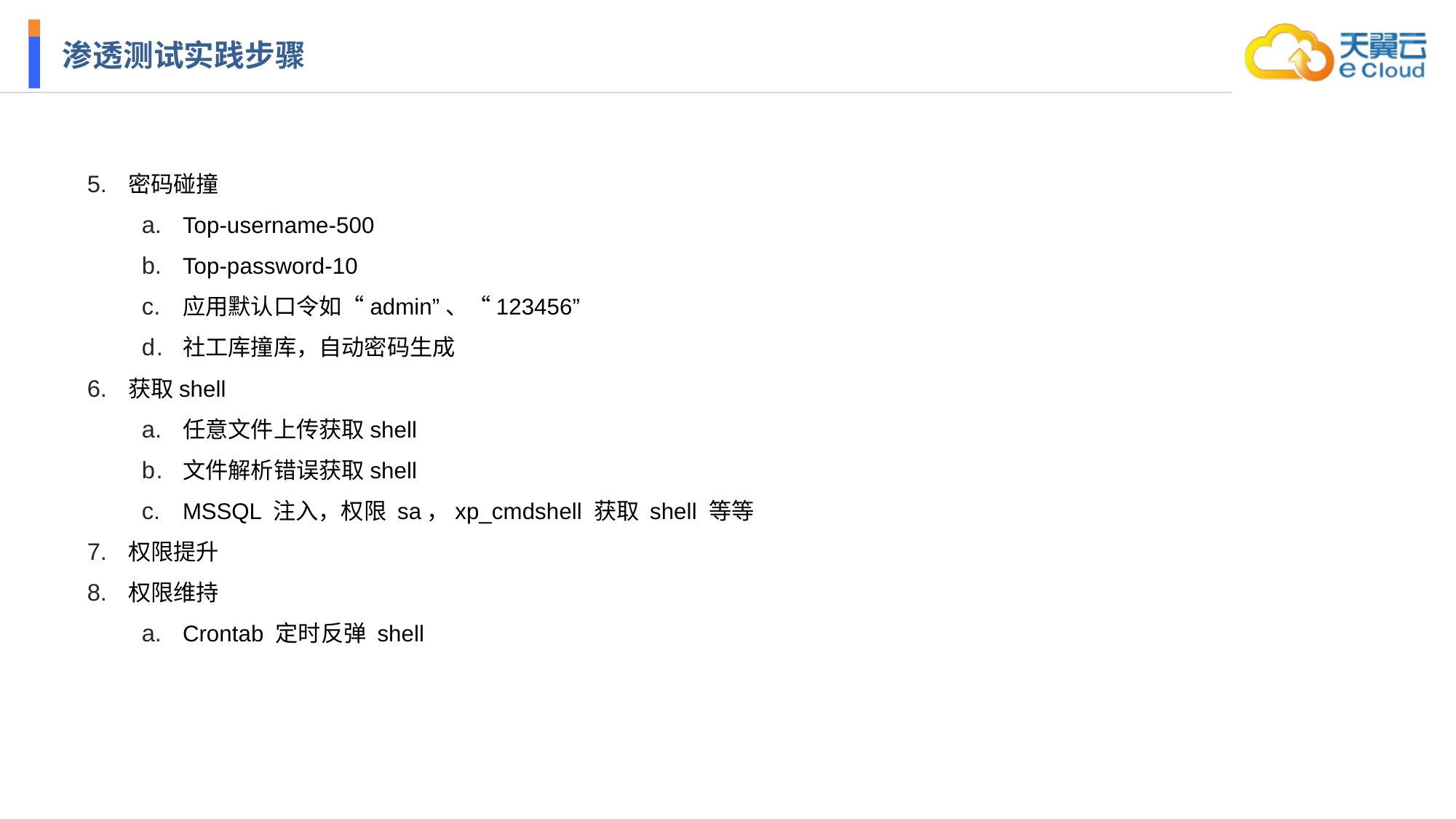

# 渗透测试实践步骤
密码碰撞
Top-username-500
Top-password-10
应用默认口令如“admin”、“123456”
社工库撞库，自动密码生成
获取shell
任意文件上传获取shell
文件解析错误获取shell
MSSQL 注入，权限 sa，xp_cmdshell 获取 shell 等等
权限提升
权限维持
Crontab 定时反弹 shell